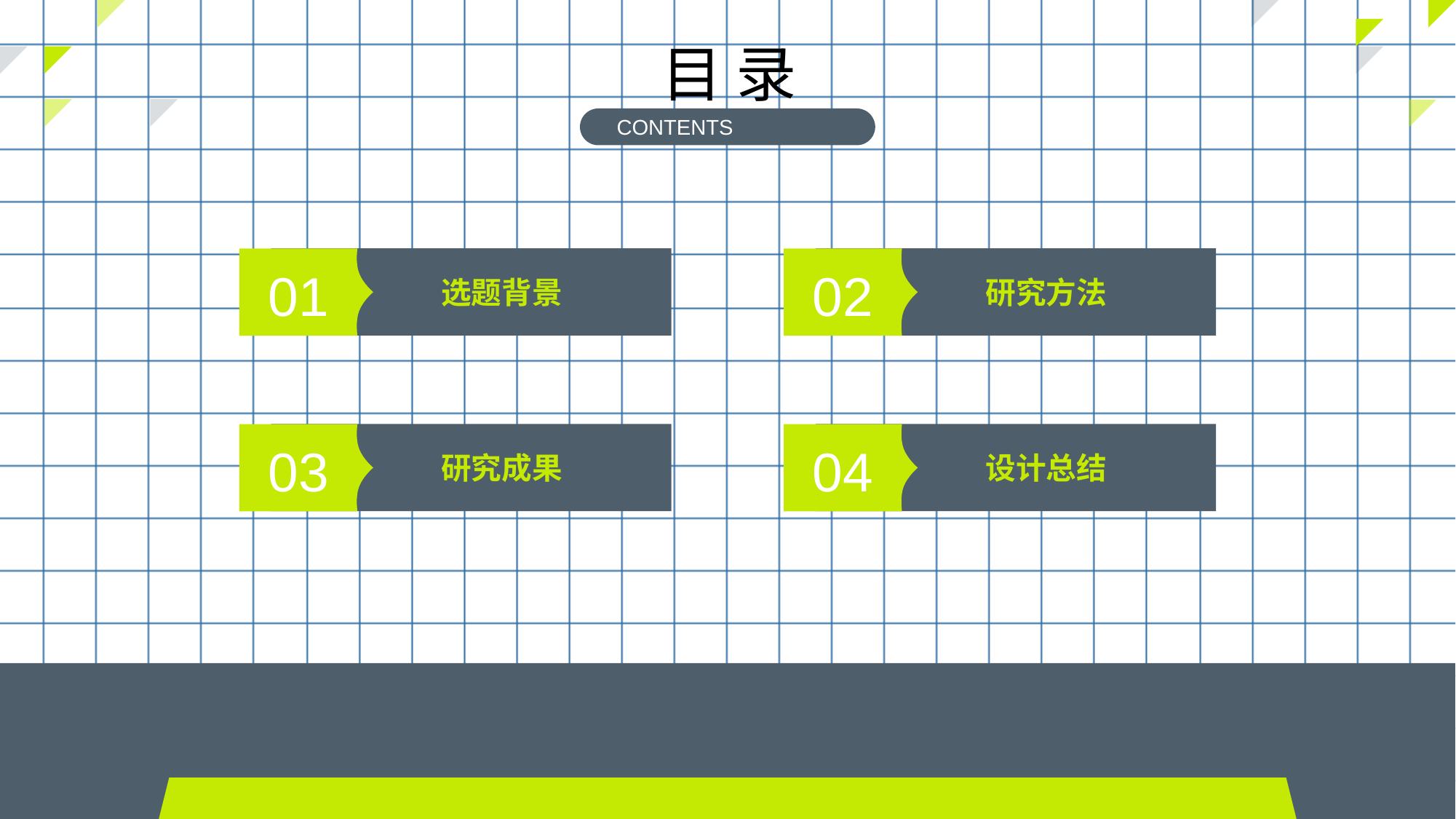

目 录

CONTENTS

01
选题背景

02
研究方法

03
研究成果

04
设计总结